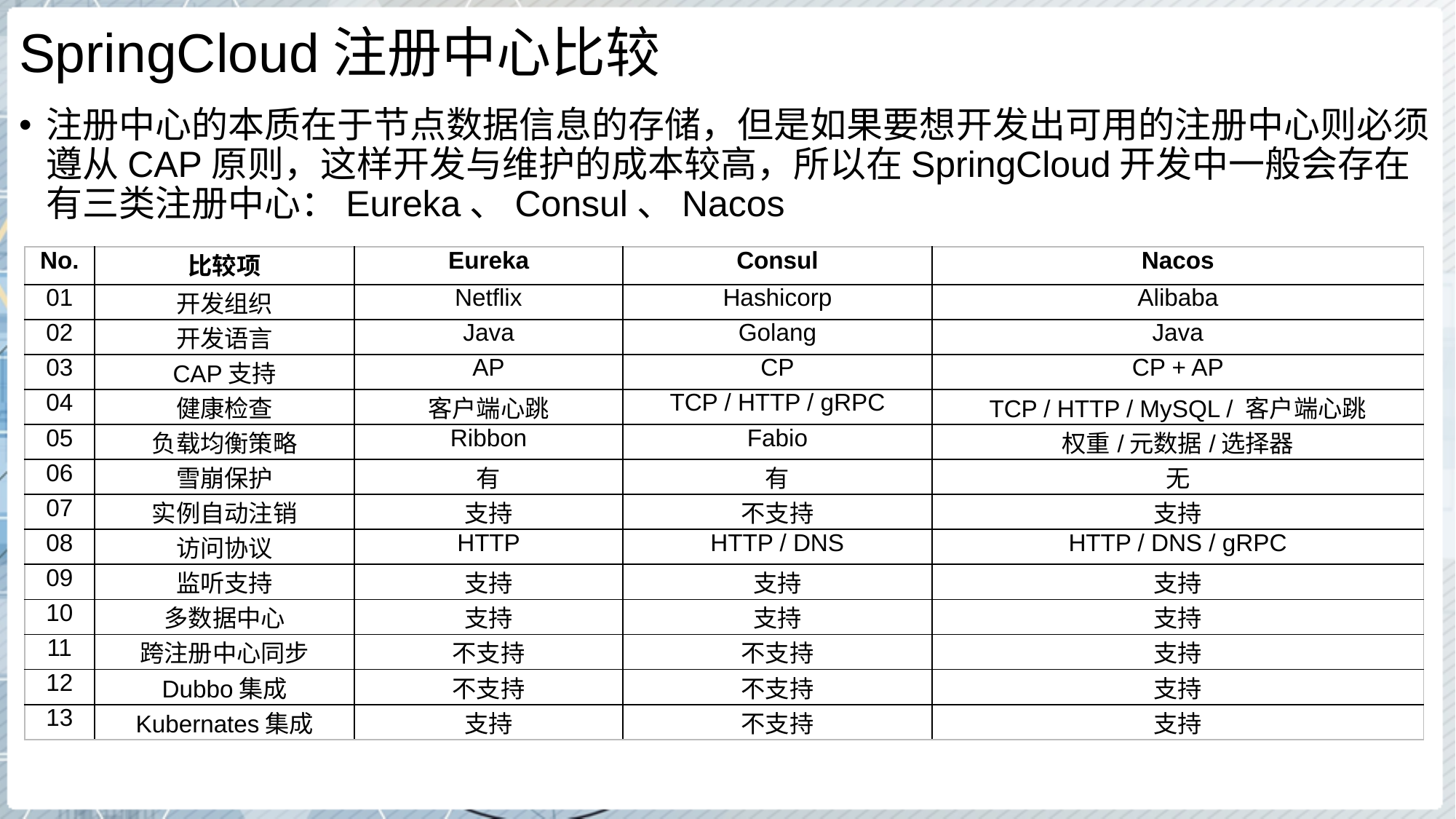

# SpringCloud注册中心比较
注册中心的本质在于节点数据信息的存储，但是如果要想开发出可用的注册中心则必须遵从CAP原则，这样开发与维护的成本较高，所以在SpringCloud开发中一般会存在有三类注册中心：Eureka、Consul、Nacos
| No. | 比较项 | Eureka | Consul | Nacos |
| --- | --- | --- | --- | --- |
| 01 | 开发组织 | Netflix | Hashicorp | Alibaba |
| 02 | 开发语言 | Java | Golang | Java |
| 03 | CAP支持 | AP | CP | CP + AP |
| 04 | 健康检查 | 客户端心跳 | TCP / HTTP / gRPC | TCP / HTTP / MySQL / 客户端心跳 |
| 05 | 负载均衡策略 | Ribbon | Fabio | 权重/元数据/选择器 |
| 06 | 雪崩保护 | 有 | 有 | 无 |
| 07 | 实例自动注销 | 支持 | 不支持 | 支持 |
| 08 | 访问协议 | HTTP | HTTP / DNS | HTTP / DNS / gRPC |
| 09 | 监听支持 | 支持 | 支持 | 支持 |
| 10 | 多数据中心 | 支持 | 支持 | 支持 |
| 11 | 跨注册中心同步 | 不支持 | 不支持 | 支持 |
| 12 | Dubbo集成 | 不支持 | 不支持 | 支持 |
| 13 | Kubernates集成 | 支持 | 不支持 | 支持 |